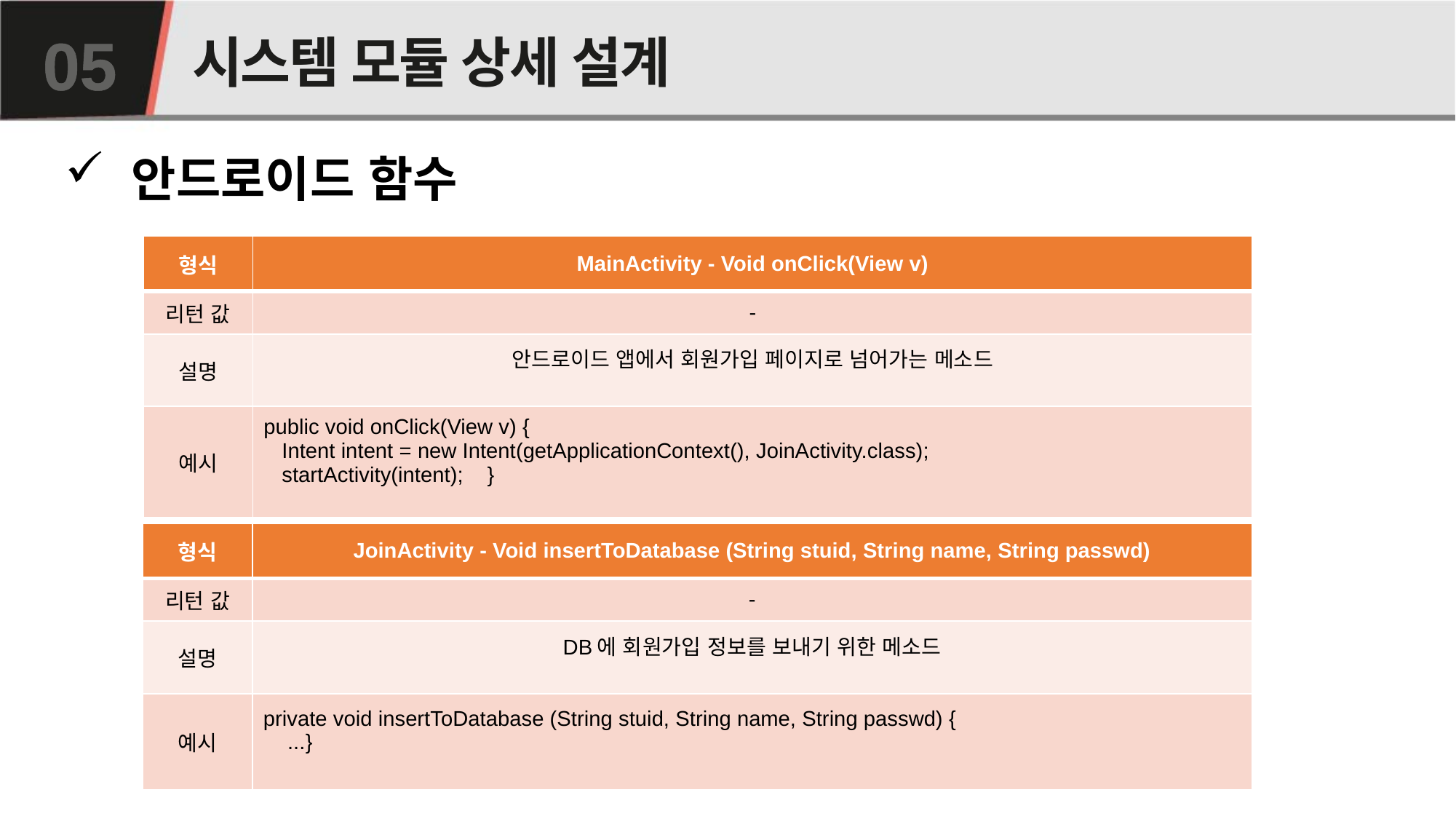

# 시스템 모듈 상세 설계
05
 안드로이드 함수
| 형식 | MainActivity - Void onClick(View v) |
| --- | --- |
| 리턴 값 | - |
| 설명 | 안드로이드 앱에서 회원가입 페이지로 넘어가는 메소드 |
| 예시 | public void onClick(View v) { Intent intent = new Intent(getApplicationContext(), JoinActivity.class); startActivity(intent); } |
| 형식 | JoinActivity - Void insertToDatabase (String stuid, String name, String passwd) |
| --- | --- |
| 리턴 값 | - |
| 설명 | DB에 회원가입 정보를 보내기 위한 메소드 |
| 예시 | private void insertToDatabase (String stuid, String name, String passwd) { ...} |